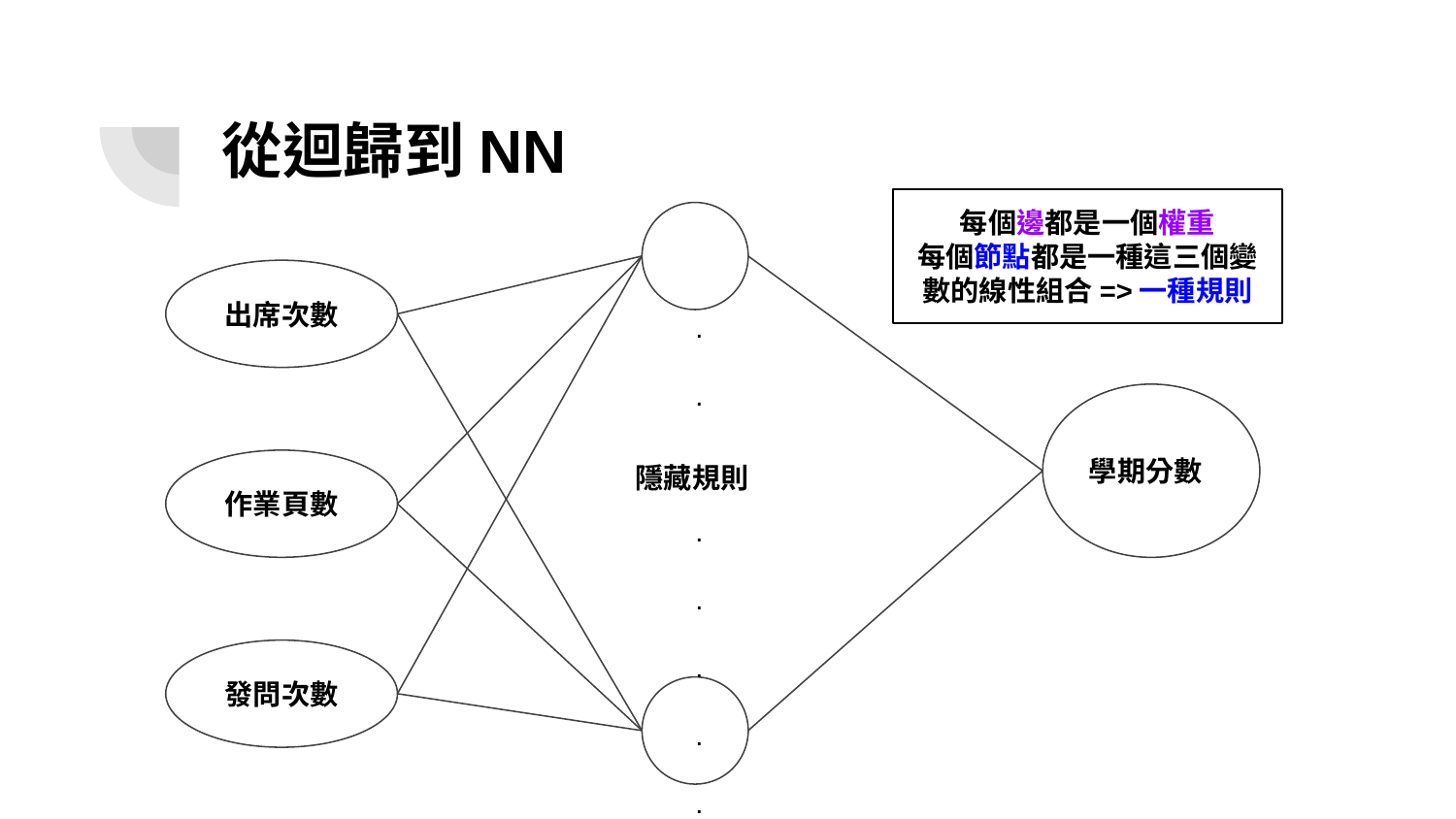

# 從迴歸到NN
每個邊都是一個權重
每個節點都是一種這三個變數的線性組合=>一種規則

出席次數
.
.
.
.
.
.
.
.
.
.
.
學期分數
隱藏規則
作業頁數
發問次數